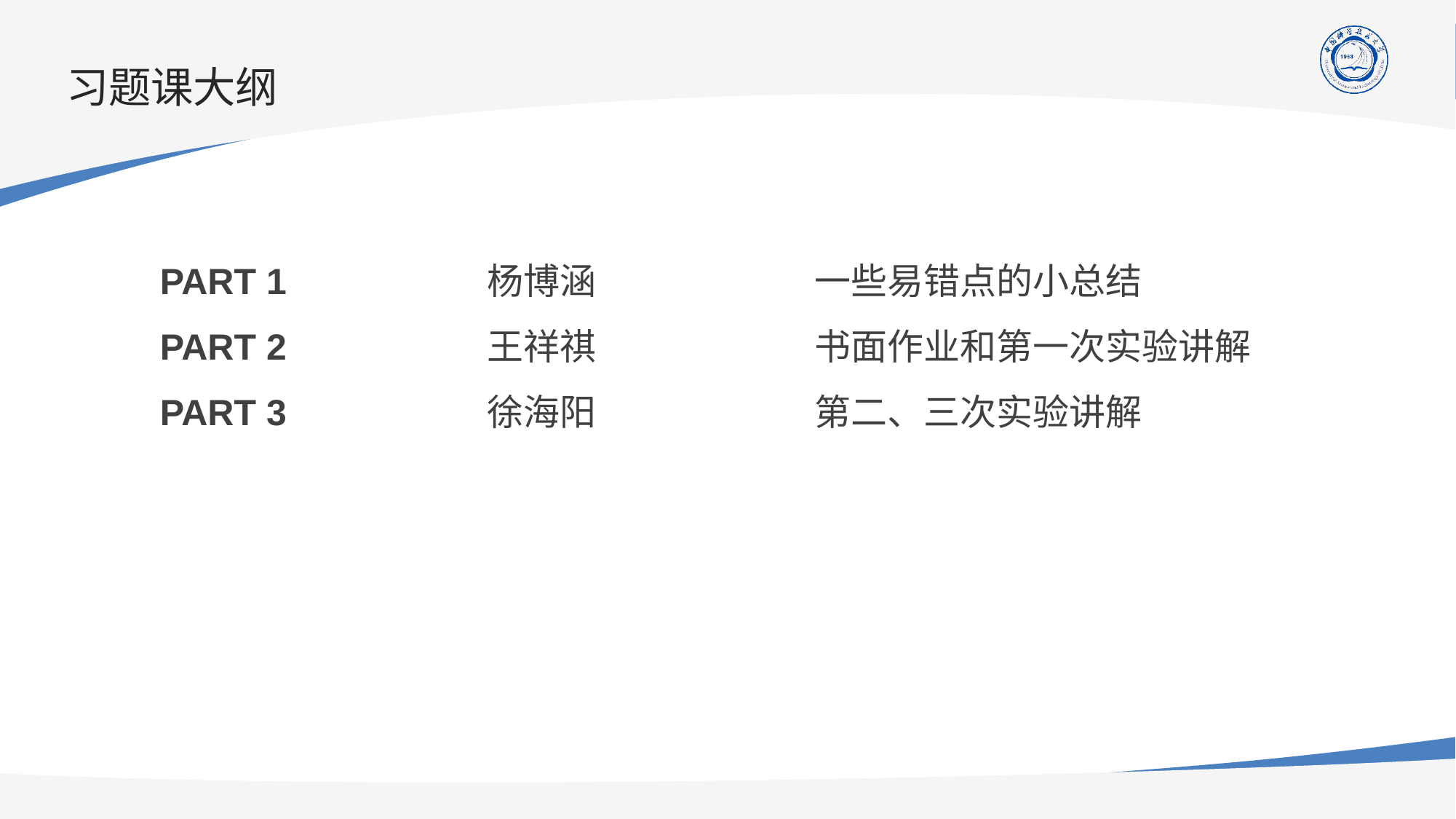

# 习题课大纲
PART 1  		杨博涵   		一些易错点的小总结
PART 2  		王祥祺   		书面作业和第一次实验讲解
PART 3  		徐海阳		第二、三次实验讲解